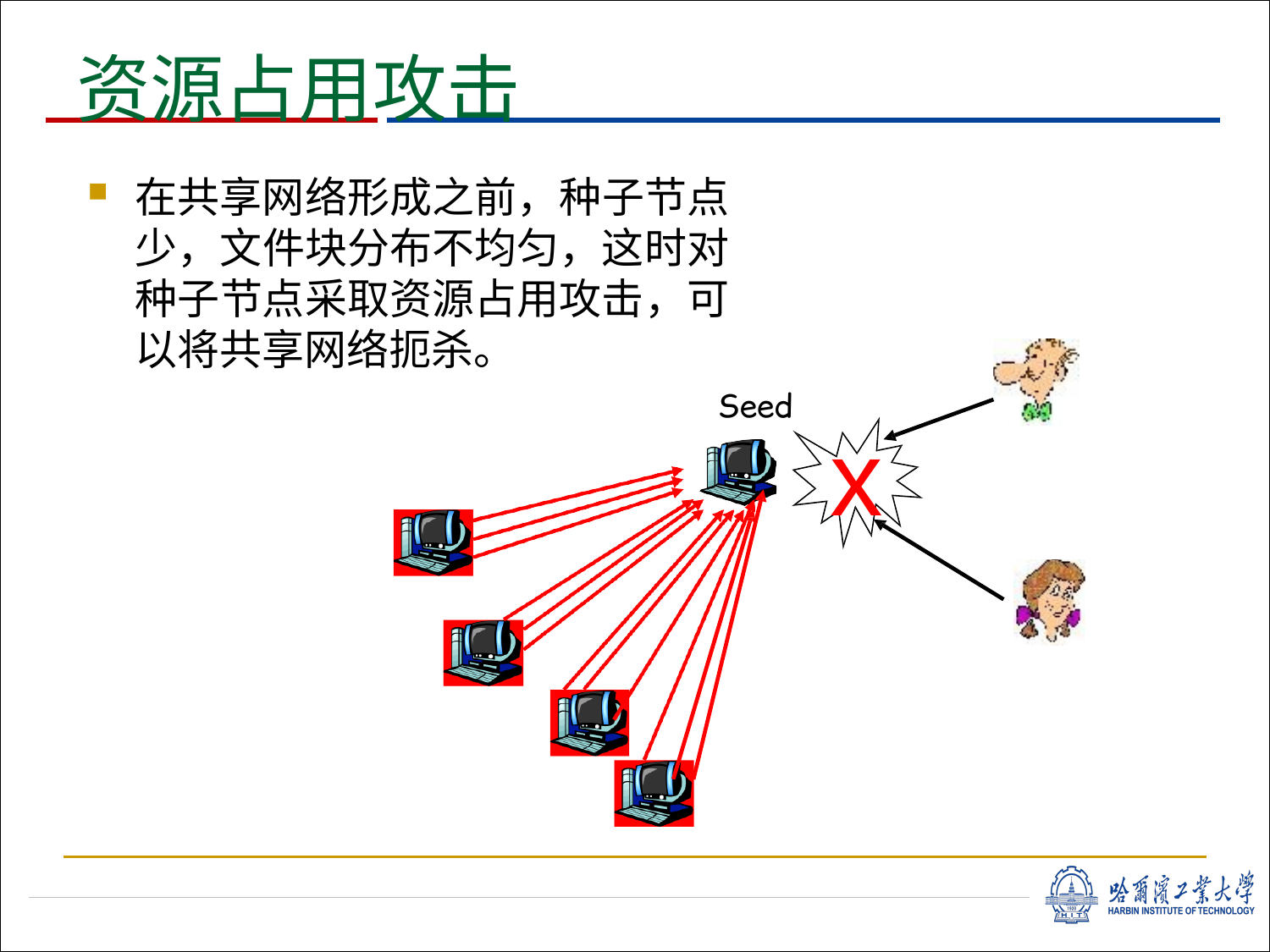

# 资源占用攻击
在共享网络形成之前，种子节点 少，文件块分布不均匀，这时对 种子节点采取资源占用攻击，可 以将共享网络扼杀。
Seed

x